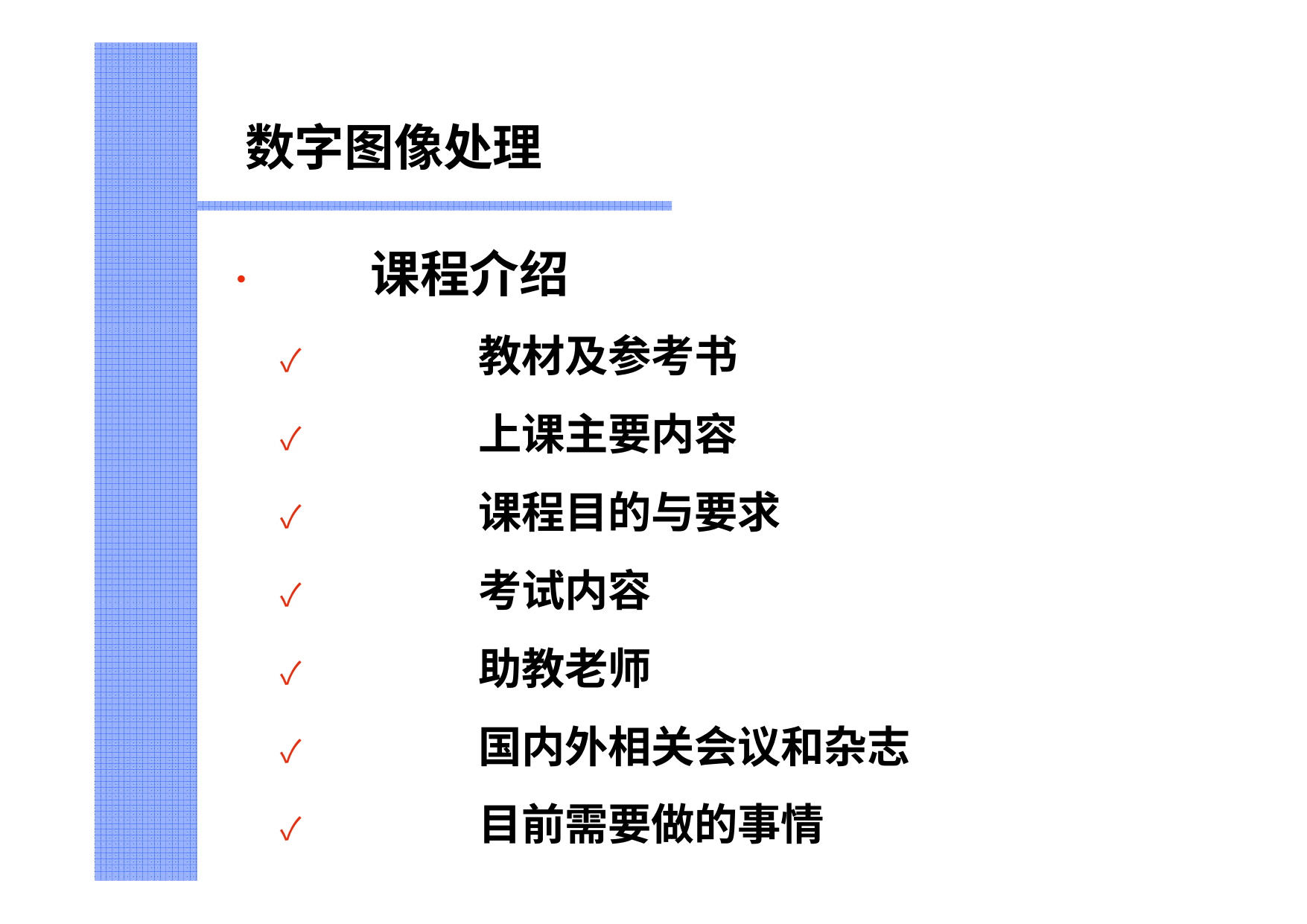

# 数字图像处理
•	课程介绍
✓	教材及参考书
✓	上课主要内容
✓	课程目的与要求
✓	考试内容
✓	助教老师
✓	国内外相关会议和杂志
✓	目前需要做的事情